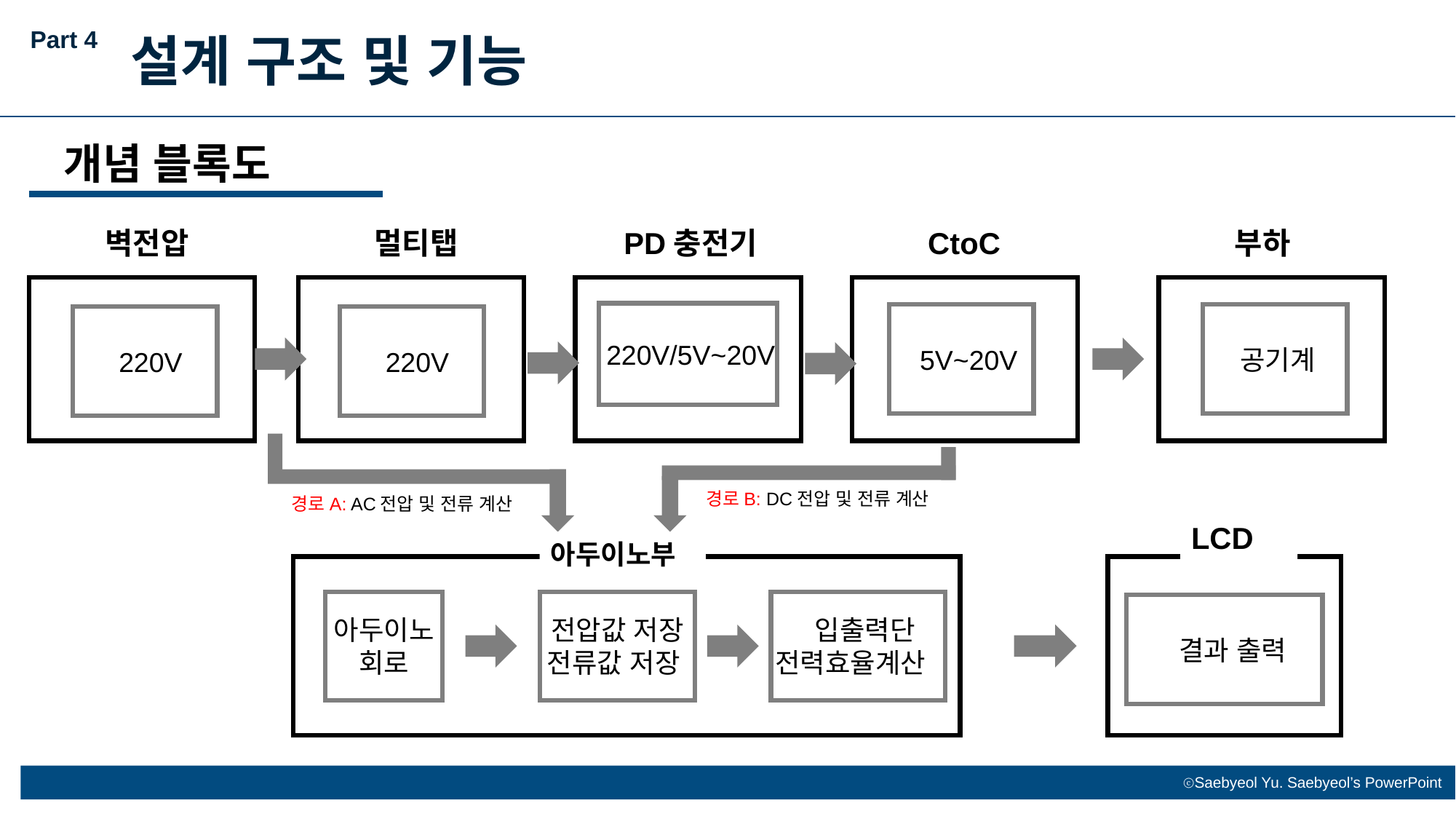

Part 4
설계 구조 및 기능
개념 블록도
PD충전기
벽전압
멀티탭
CtoC
부하

 220V/5V~20V
    5V~20V
    공기계
      220V
      220V

경로B: DC전압 및 전류 계산
      경로A: AC전압 및 전류 계산
LCD
아두이노부

전압값 저장
전류값 저장
 입출력단 전력효율계산
아두이노
회로
      결과 출력